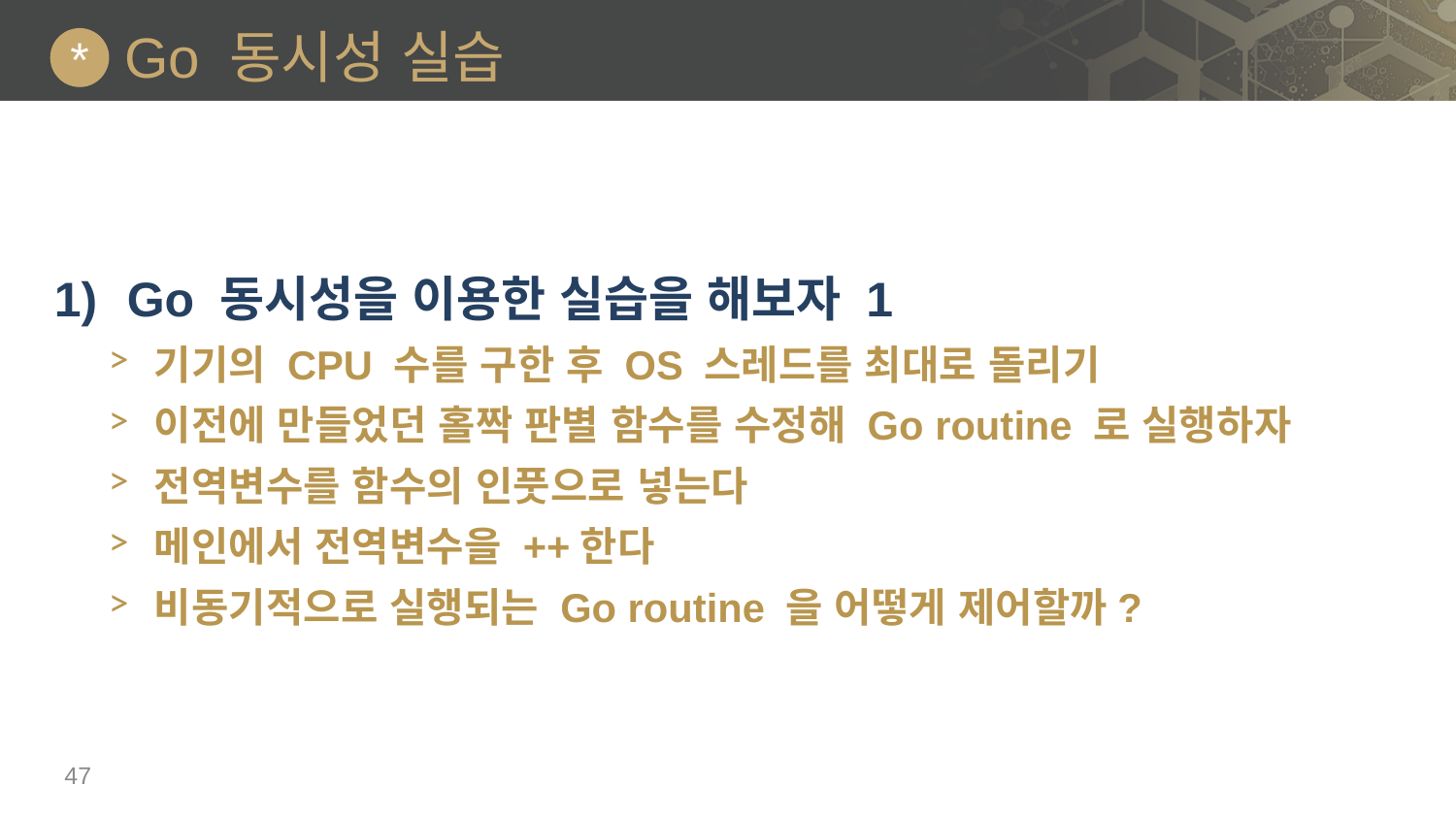

# Go 동시성 실습
*
Go 동시성을 이용한 실습을 해보자 1
기기의 CPU 수를 구한 후 OS 스레드를 최대로 돌리기
이전에 만들었던 홀짝 판별 함수를 수정해 Go routine 로 실행하자
전역변수를 함수의 인풋으로 넣는다
메인에서 전역변수을 ++한다
비동기적으로 실행되는 Go routine 을 어떻게 제어할까?
47